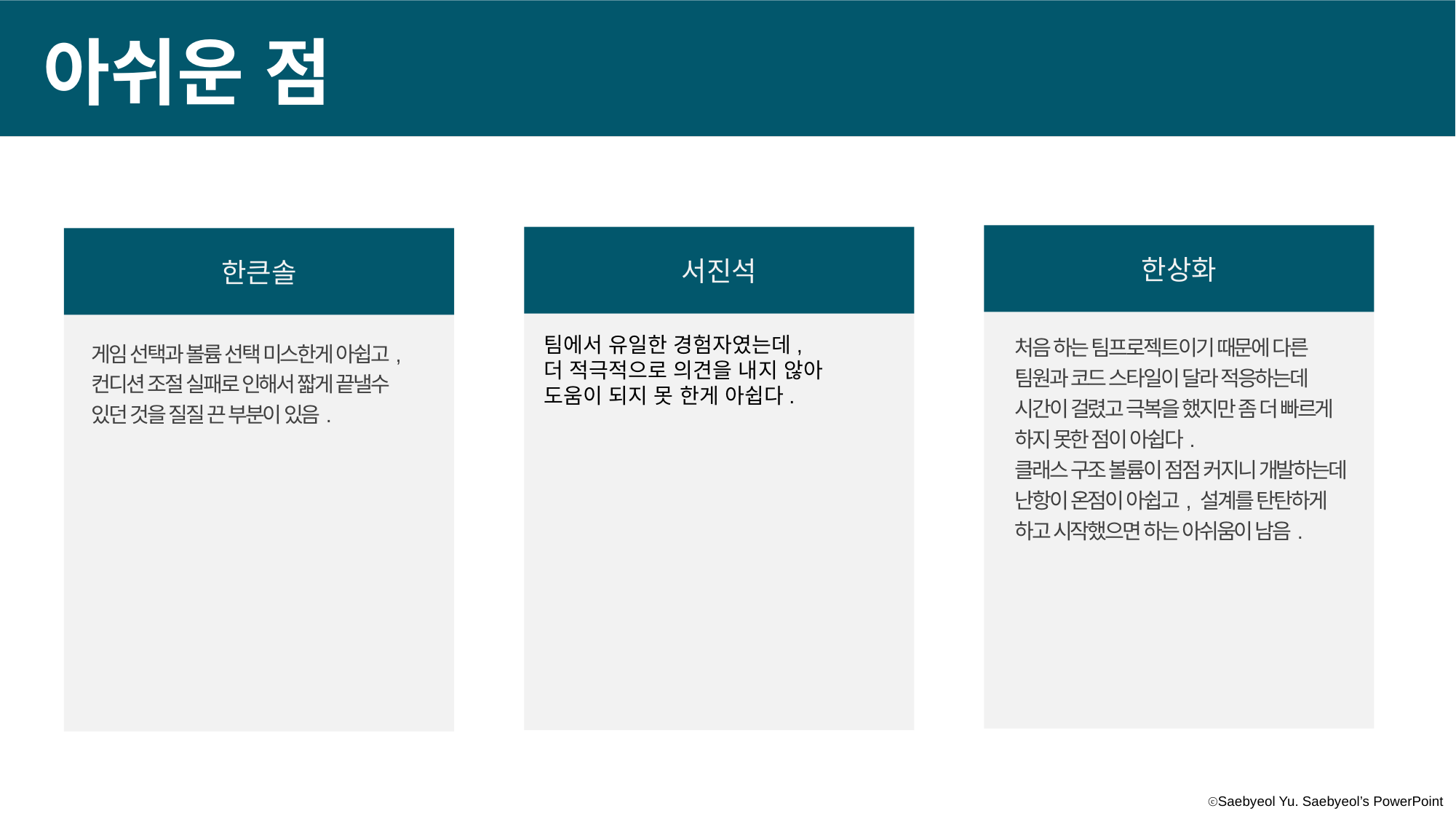

아쉬운 점

한상화
서진석
한큰솔
처음 하는 팀프로젝트이기 때문에 다른 팀원과 코드 스타일이 달라 적응하는데 시간이 걸렸고 극복을 했지만 좀 더 빠르게 하지 못한 점이 아쉽다.
클래스 구조 볼륨이 점점 커지니 개발하는데 난항이 온점이 아쉽고, 설계를 탄탄하게 하고 시작했으면 하는 아쉬움이 남음.
팀에서 유일한 경험자였는데,
더 적극적으로 의견을 내지 않아
도움이 되지 못 한게 아쉽다.

게임 선택과 볼륨 선택 미스한게 아쉽고,
컨디션 조절 실패로 인해서 짧게 끝낼수 있던 것을 질질 끈 부분이 있음.